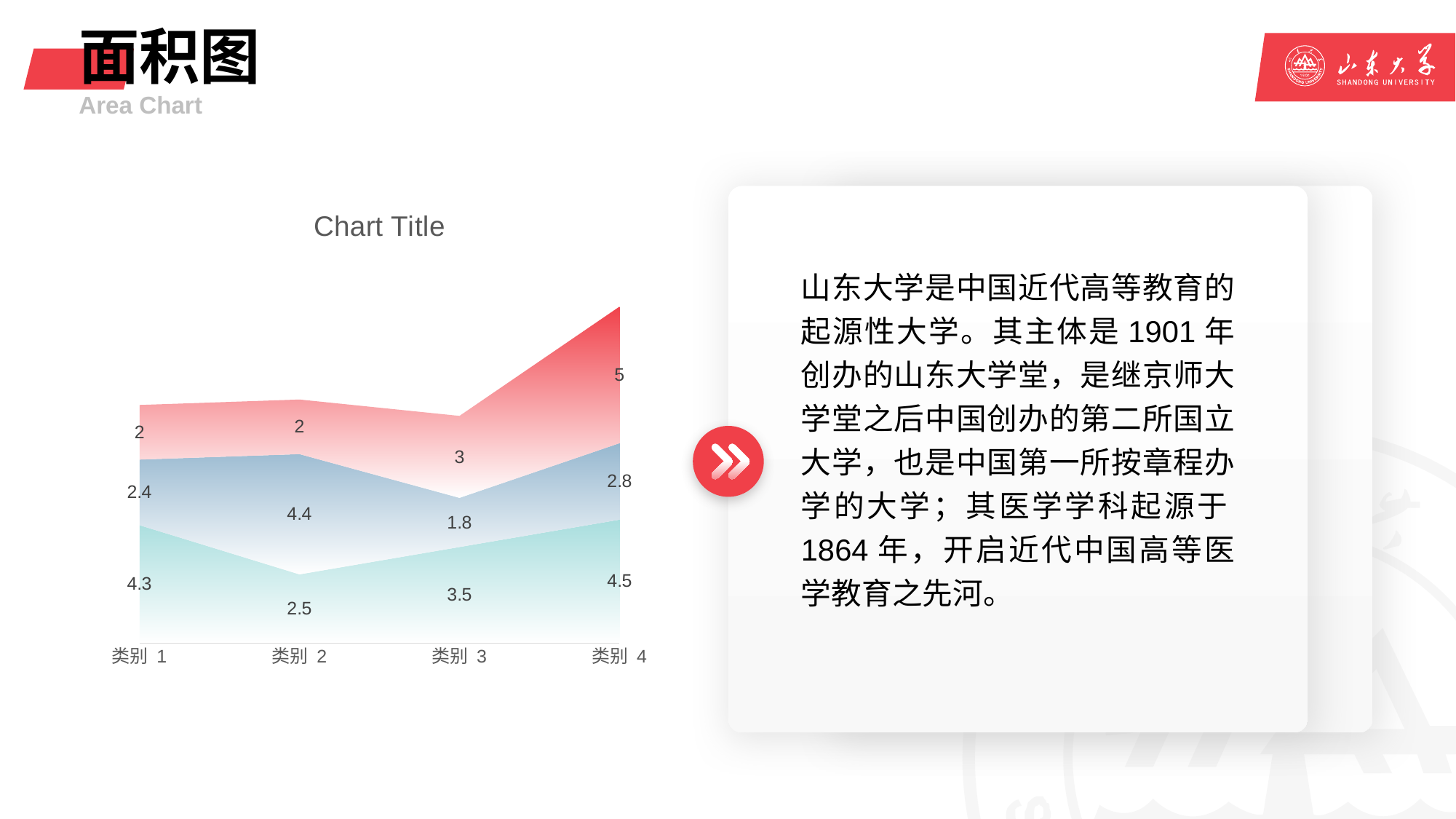

# 面积图
Area Chart

### Chart:

| Category | 系列 1 | 系列 2 | 系列 3 |
|---|---|---|---|
| 类别 1 | 4.3 | 2.4 | 2.0 |
| 类别 2 | 2.5 | 4.4 | 2.0 |
| 类别 3 | 3.5 | 1.8 | 3.0 |
| 类别 4 | 4.5 | 2.8 | 5.0 |
山东大学是中国近代高等教育的起源性大学。其主体是1901年创办的山东大学堂，是继京师大学堂之后中国创办的第二所国立大学，也是中国第一所按章程办学的大学；其医学学科起源于1864年，开启近代中国高等医学教育之先河。